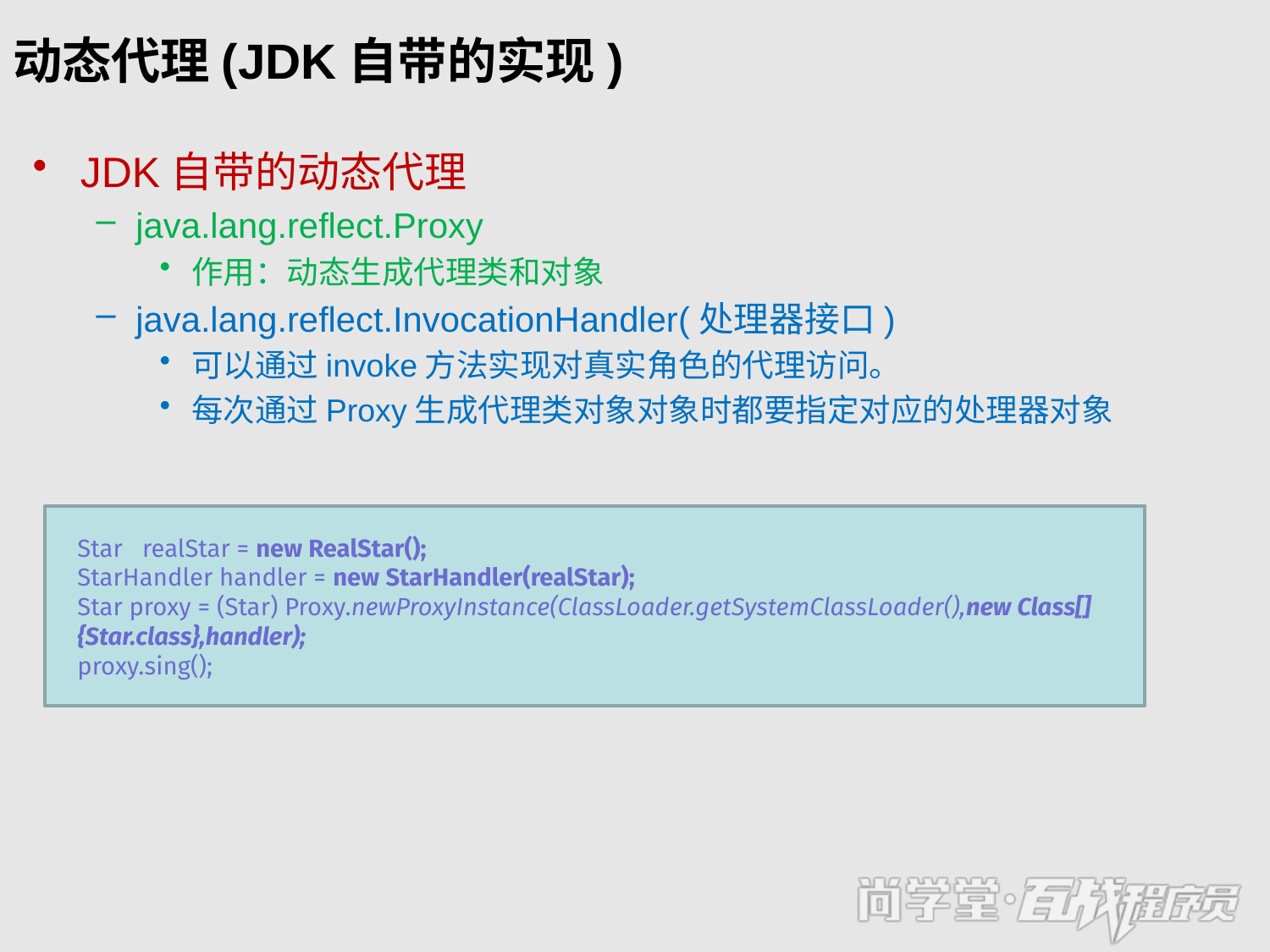

# 动态代理(JDK自带的实现)
JDK自带的动态代理
java.lang.reflect.Proxy
作用：动态生成代理类和对象
java.lang.reflect.InvocationHandler(处理器接口)
可以通过invoke方法实现对真实角色的代理访问。
每次通过Proxy生成代理类对象对象时都要指定对应的处理器对象

Star   realStar = new RealStar();
StarHandler handler = new StarHandler(realStar);
Star proxy = (Star) Proxy.newProxyInstance(ClassLoader.getSystemClassLoader(),new Class[]{Star.class},handler);
proxy.sing();